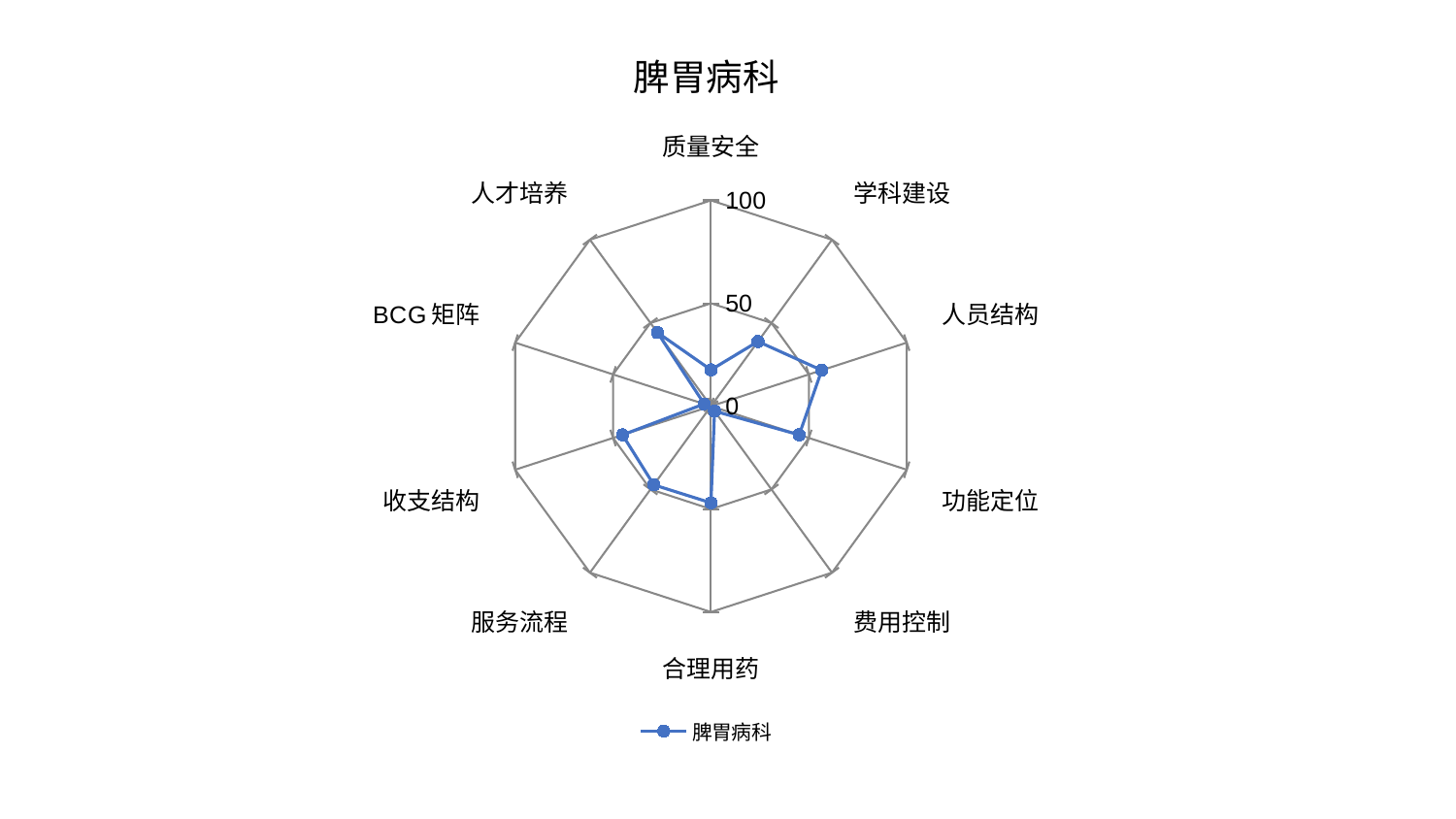

### Chart: 脾胃病科

| Category | 脾胃病科 |
|---|---|
| 质量安全 | 17.656648165133447 |
| 学科建设 | 38.858137886234005 |
| 人员结构 | 56.56786267099907 |
| 功能定位 | 45.06412421696137 |
| 费用控制 | 2.9793119717454255 |
| 合理用药 | 46.967274007779515 |
| 服务流程 | 47.268294953622515 |
| 收支结构 | 45.1737710253505 |
| BCG矩阵 | 3.456418192650207 |
| 人才培养 | 44.22480770260548 |
134